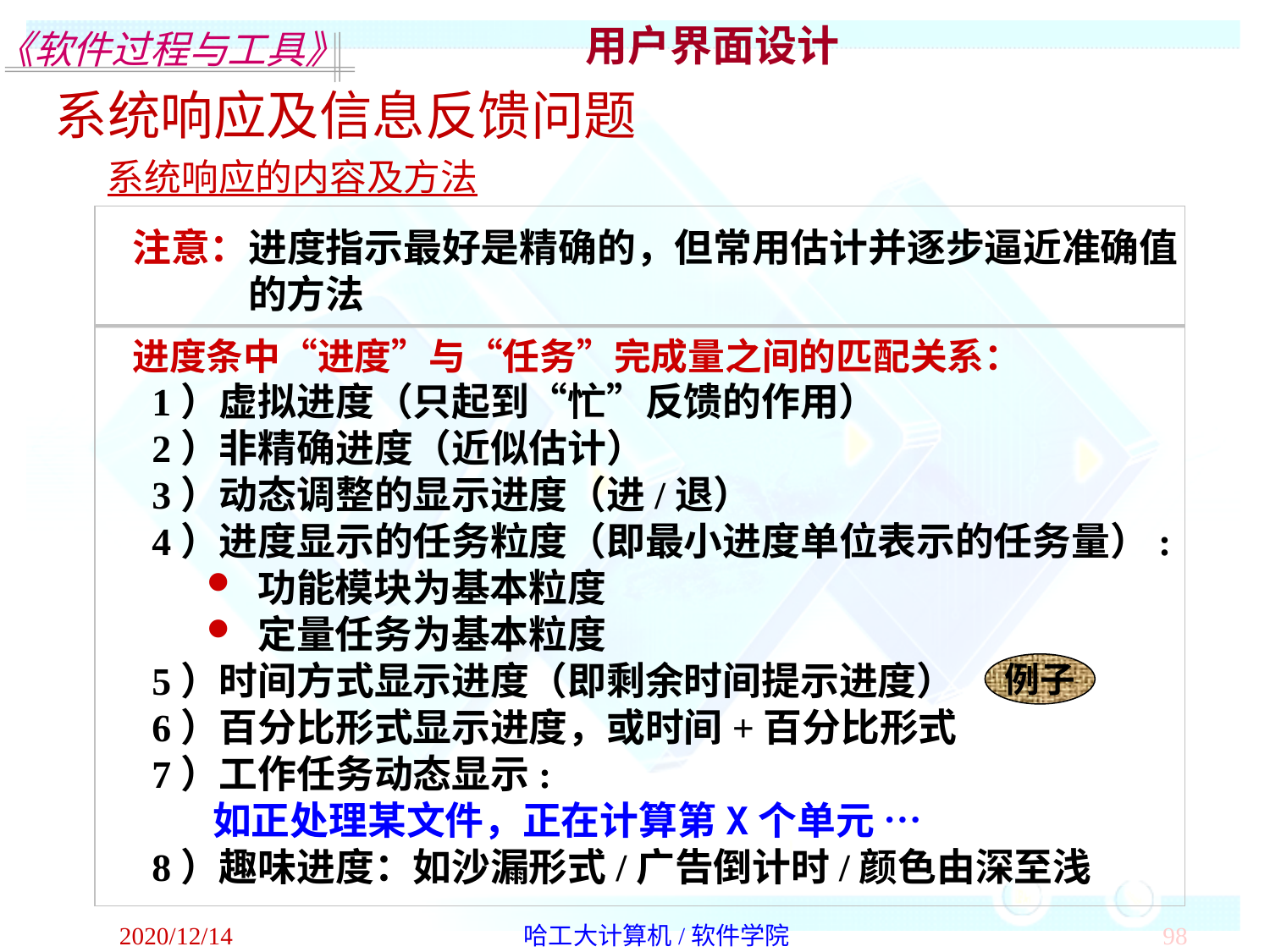

用户界面设计
系统响应及信息反馈问题
系统响应的内容及方法

注意：进度指示最好是精确的，但常用估计并逐步逼近准确值
            的方法

进度条中“进度”与“任务”完成量之间的匹配关系：
  1）虚拟进度（只起到“忙”反馈的作用）
  2）非精确进度（近似估计）
  3）动态调整的显示进度（进/退）
  4）进度显示的任务粒度（即最小进度单位表示的任务量）:
功能模块为基本粒度
定量任务为基本粒度
  5）时间方式显示进度（即剩余时间提示进度）
  6）百分比形式显示进度，或时间+百分比形式
  7）工作任务动态显示:
        如正处理某文件，正在计算第X个单元 …
  8）趣味进度：如沙漏形式/广告倒计时/颜色由深至浅

例子